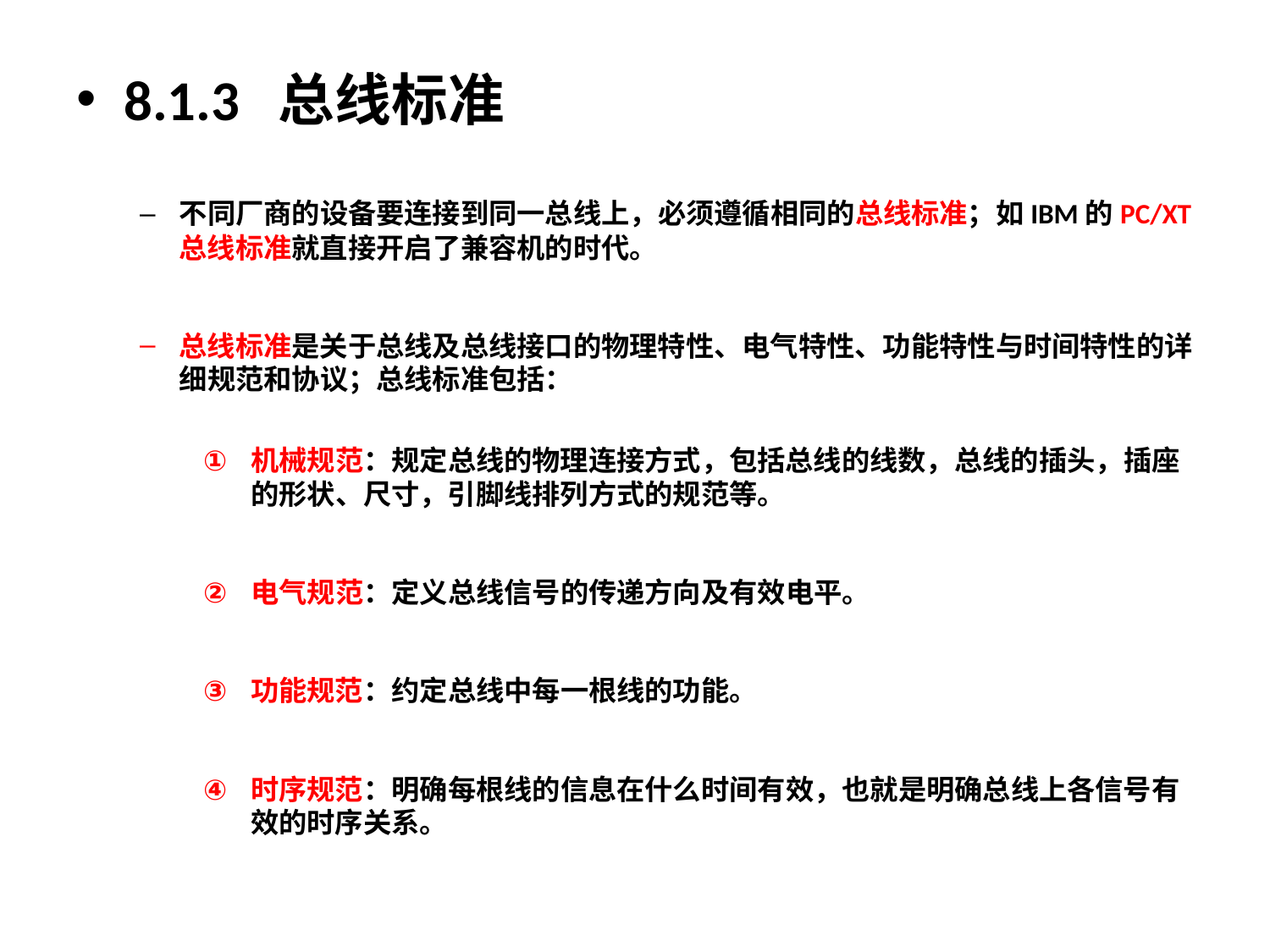

8.1.3  总线标准

不同厂商的设备要连接到同一总线上，必须遵循相同的总线标准；如IBM的PC/XT总线标准就直接开启了兼容机的时代。

总线标准是关于总线及总线接口的物理特性、电气特性、功能特性与时间特性的详细规范和协议；总线标准包括：

机械规范：规定总线的物理连接方式，包括总线的线数，总线的插头，插座的形状、尺寸，引脚线排列方式的规范等。

电气规范：定义总线信号的传递方向及有效电平。

功能规范：约定总线中每一根线的功能。

时序规范：明确每根线的信息在什么时间有效，也就是明确总线上各信号有效的时序关系。